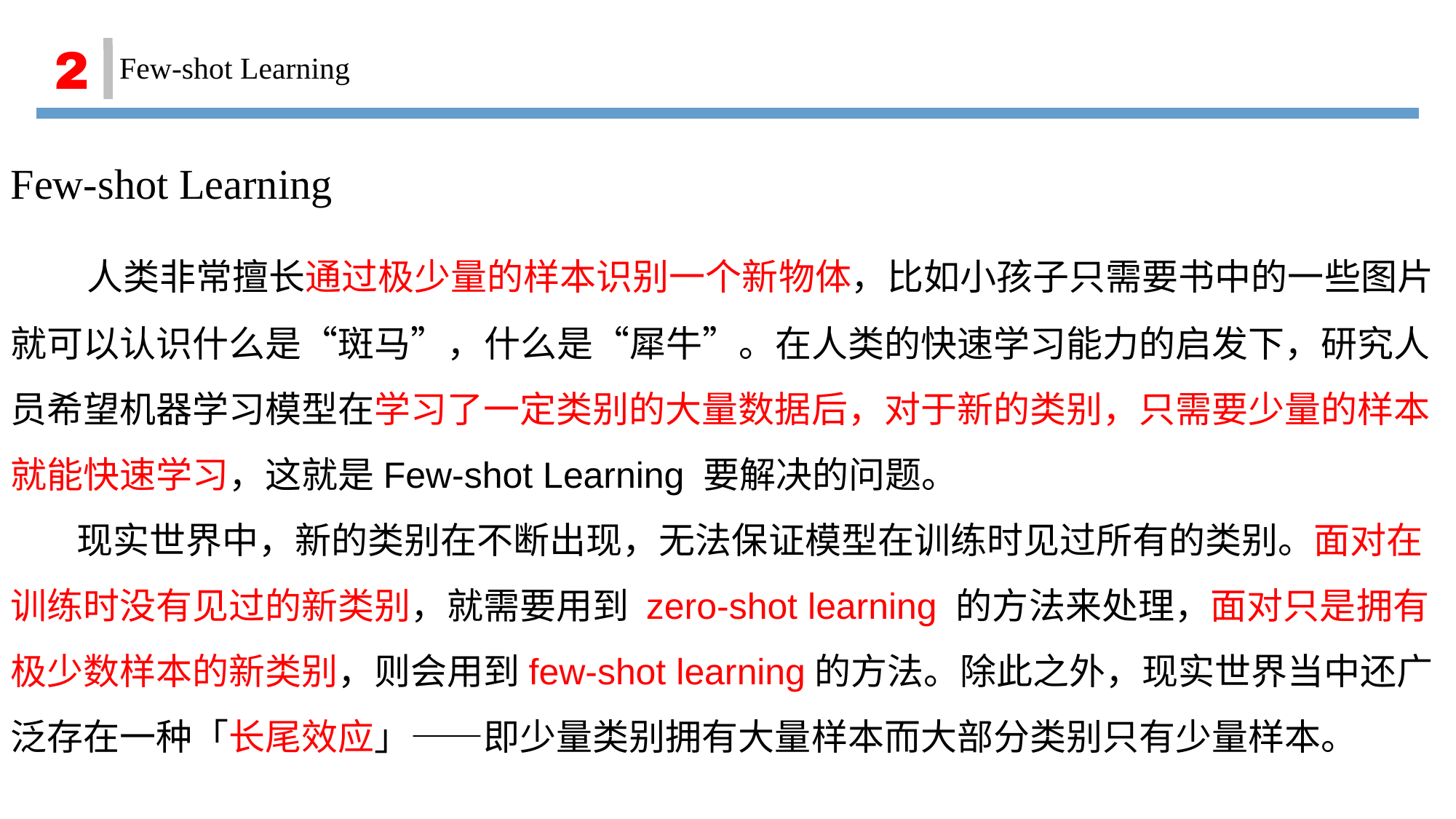

2

Few-shot Learning
Few-shot Learning

       人类非常擅长通过极少量的样本识别一个新物体，比如小孩子只需要书中的一些图片就可以认识什么是“斑马”，什么是“犀牛”。在人类的快速学习能力的启发下，研究人员希望机器学习模型在学习了一定类别的大量数据后，对于新的类别，只需要少量的样本就能快速学习，这就是Few-shot Learning 要解决的问题。
       现实世界中，新的类别在不断出现，无法保证模型在训练时见过所有的类别。面对在训练时没有见过的新类别，就需要用到 zero-shot learning 的方法来处理，面对只是拥有极少数样本的新类别，则会用到few-shot learning的方法。除此之外，现实世界当中还广泛存在一种「长尾效应」——即少量类别拥有大量样本而大部分类别只有少量样本。